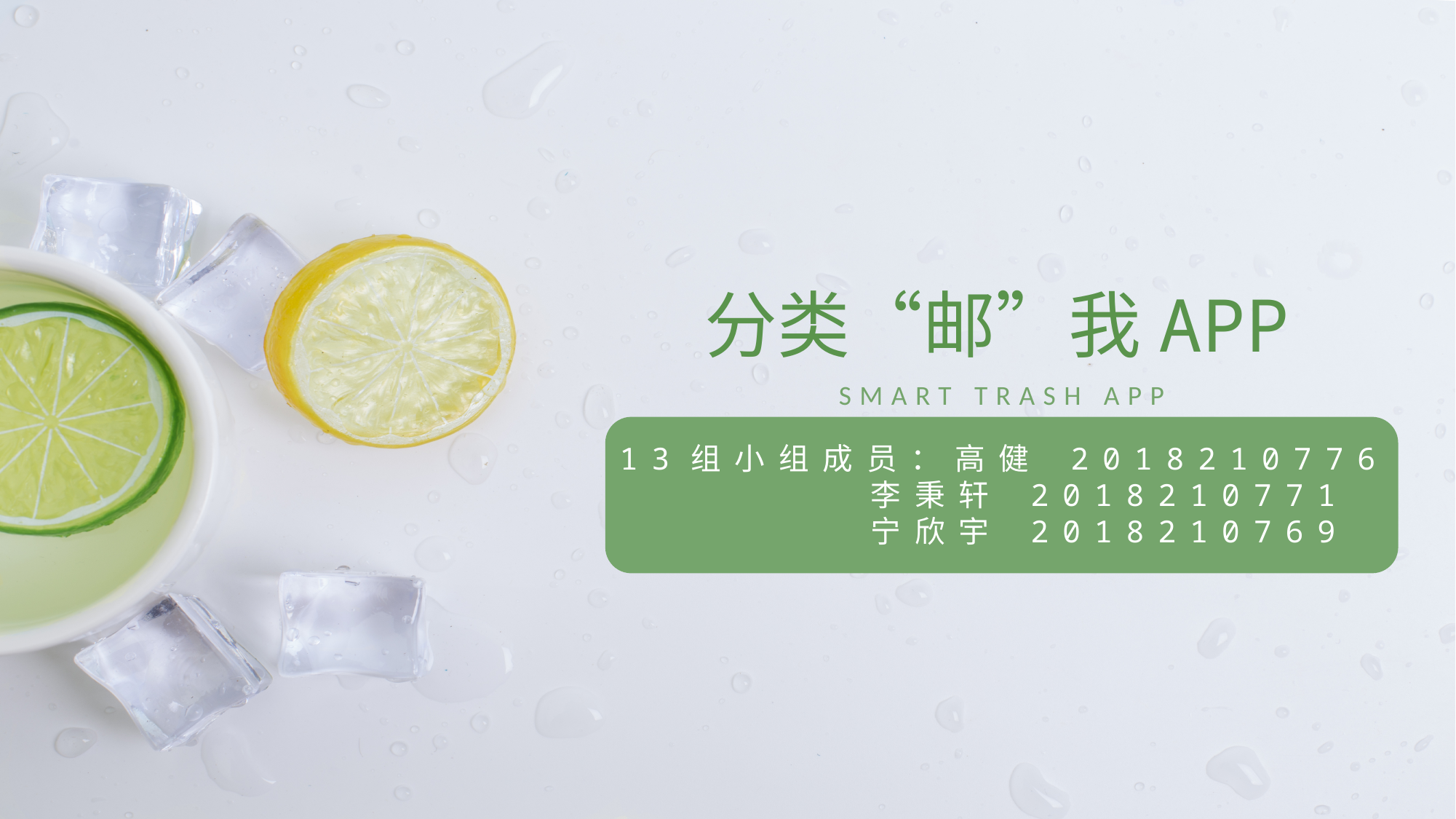

分类“邮”我APP
SMART TRASH APP

13组小组成员：高健 2018210776
          李秉轩 2018210771
          宁欣宇 2018210769